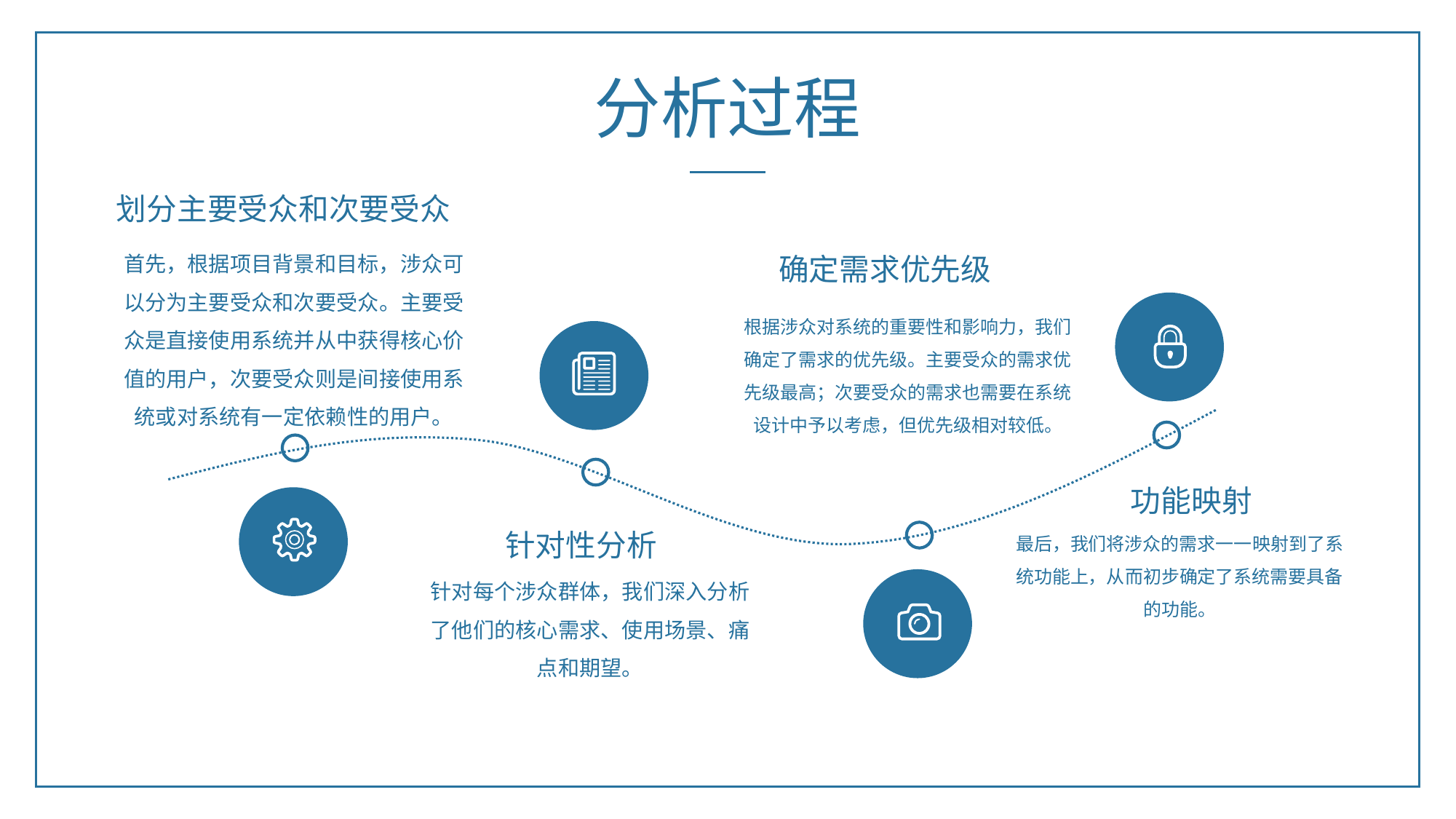

分析过程
划分主要受众和次要受众
首先，根据项目背景和目标，涉众可以分为主要受众和次要受众。主要受众是直接使用系统并从中获得核心价值的用户，次要受众则是间接使用系统或对系统有一定依赖性的用户。
确定需求优先级

根据涉众对系统的重要性和影响力，我们确定了需求的优先级。主要受众的需求优先级最高；次要受众的需求也需要在系统设计中予以考虑，但优先级相对较低。

功能映射

最后，我们将涉众的需求一一映射到了系统功能上，从而初步确定了系统需要具备的功能。

针对性分析

针对每个涉众群体，我们深入分析了他们的核心需求、使用场景、痛点和期望。